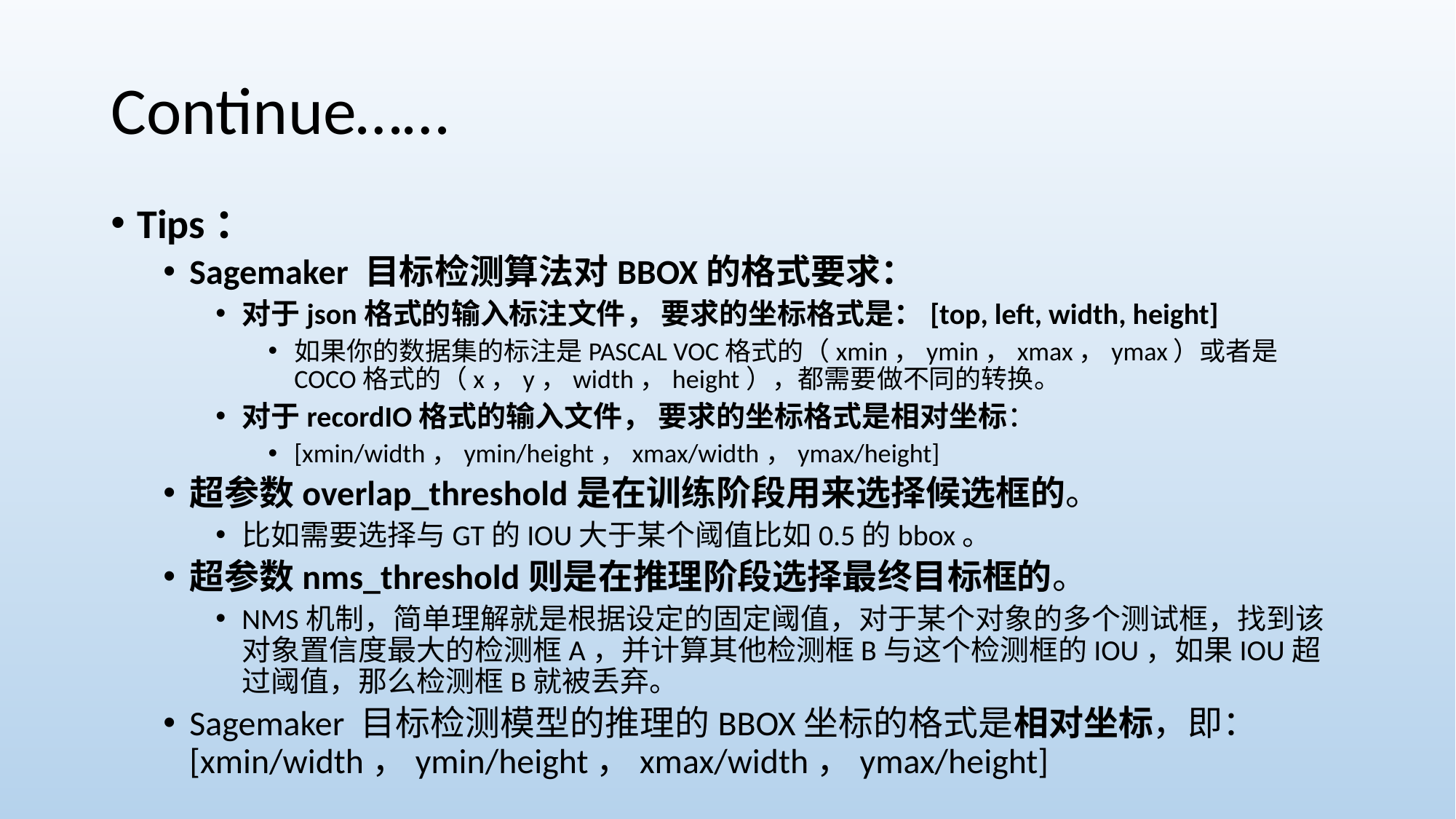

# Continue……
Tips：
Sagemaker 目标检测算法对BBOX的格式要求：
对于json格式的输入标注文件， 要求的坐标格式是：[top, left, width, height]
如果你的数据集的标注是PASCAL VOC格式的（xmin，ymin，xmax，ymax）或者是COCO格式的（x，y，width，height），都需要做不同的转换。
对于recordIO格式的输入文件， 要求的坐标格式是相对坐标：
[xmin/width，ymin/height，xmax/width，ymax/height]
超参数overlap_threshold是在训练阶段用来选择候选框的。
比如需要选择与GT的IOU大于某个阈值比如0.5的bbox。
超参数nms_threshold则是在推理阶段选择最终目标框的。
NMS机制，简单理解就是根据设定的固定阈值，对于某个对象的多个测试框，找到该对象置信度最大的检测框A，并计算其他检测框B与这个检测框的IOU，如果IOU超过阈值，那么检测框B就被丢弃。
Sagemaker 目标检测模型的推理的BBOX坐标的格式是相对坐标，即：	[xmin/width，ymin/height，xmax/width，ymax/height]